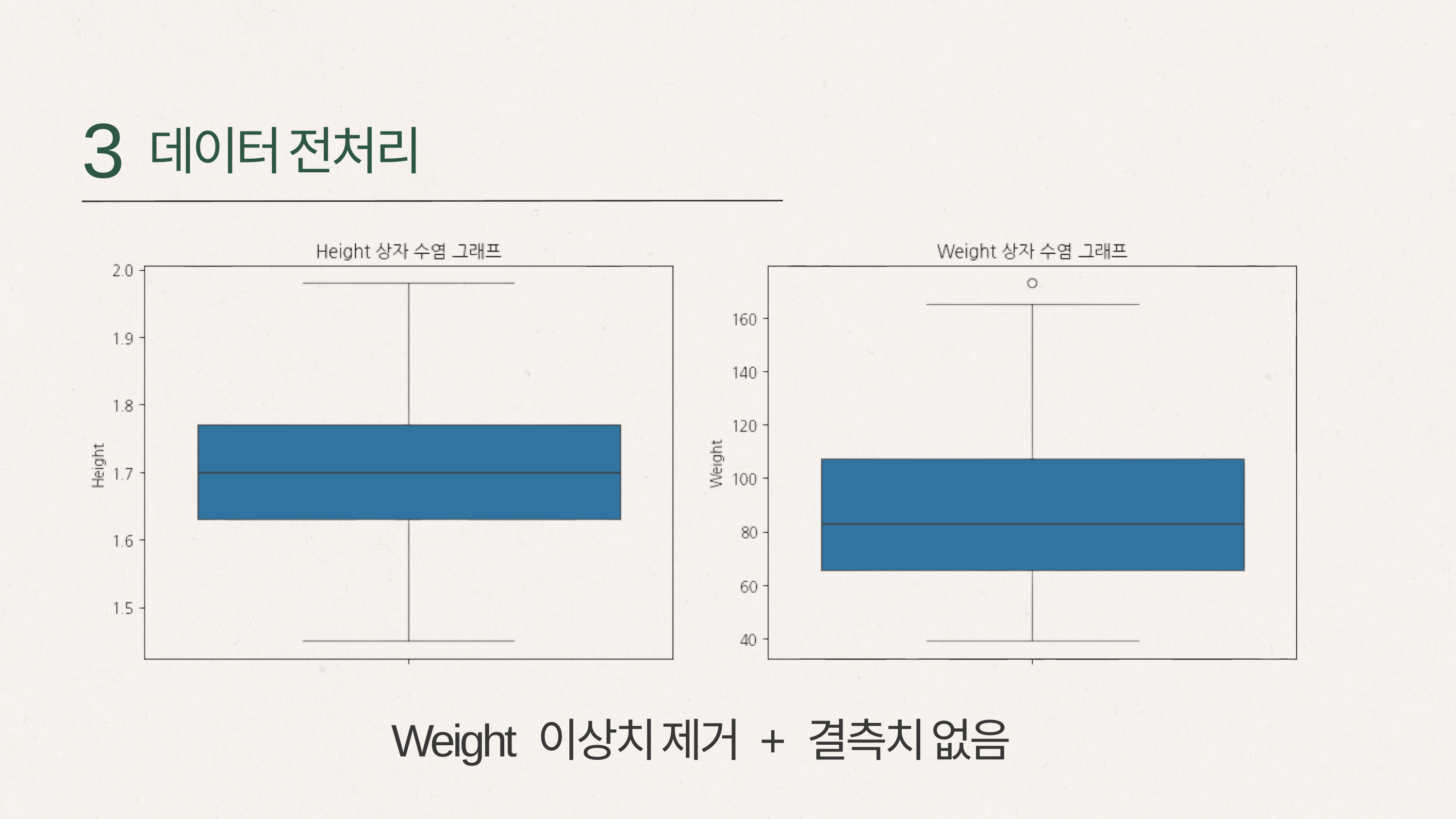

3
데이터 전처리

Weight 이상치 제거 + 결측치 없음